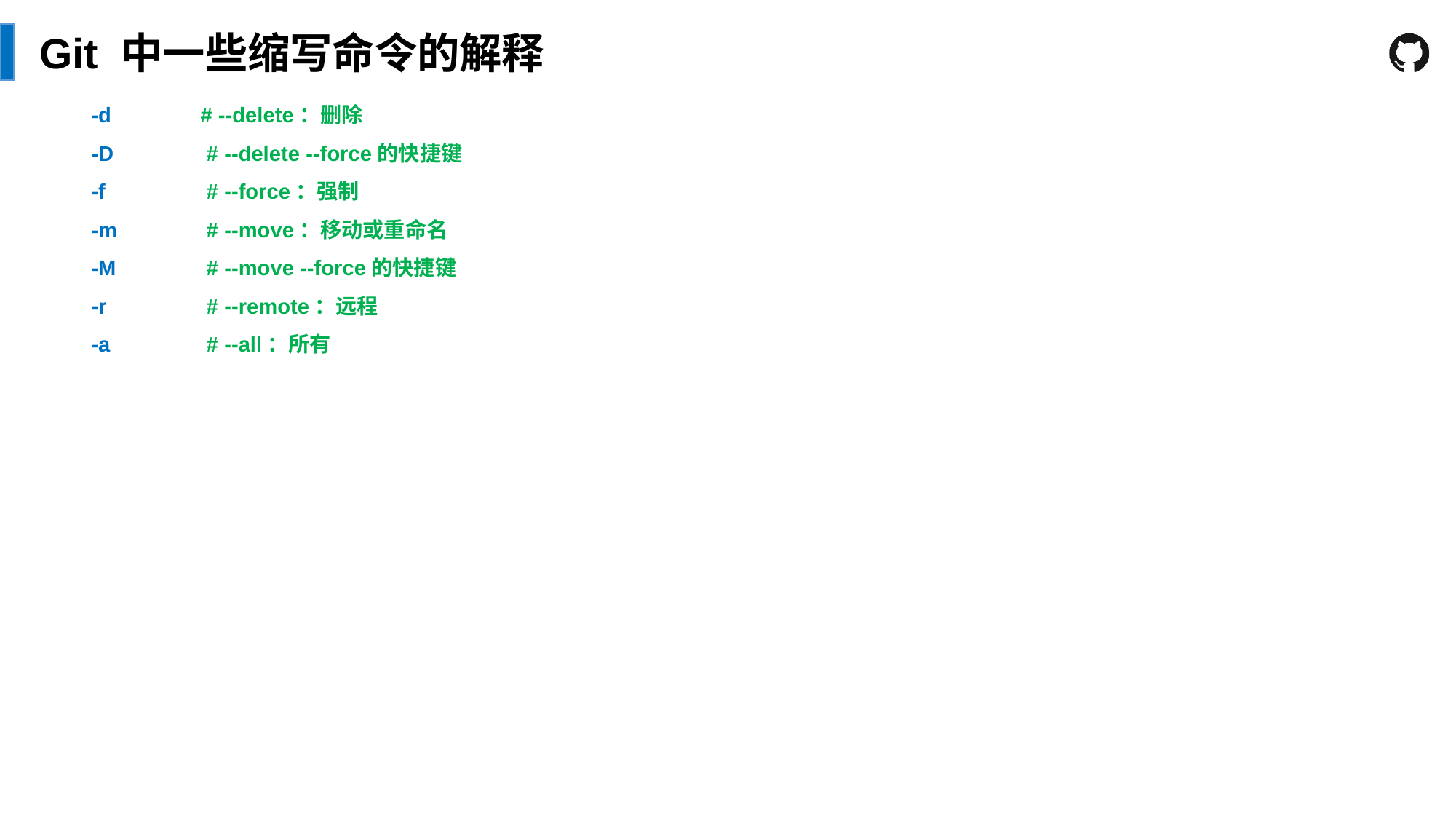

Git 中一些缩写命令的解释
-d	# --delete：删除
-D	 # --delete --force的快捷键
-f	 # --force：强制
-m	 # --move：移动或重命名
-M	 # --move --force的快捷键
-r	 # --remote：远程
-a	 # --all：所有